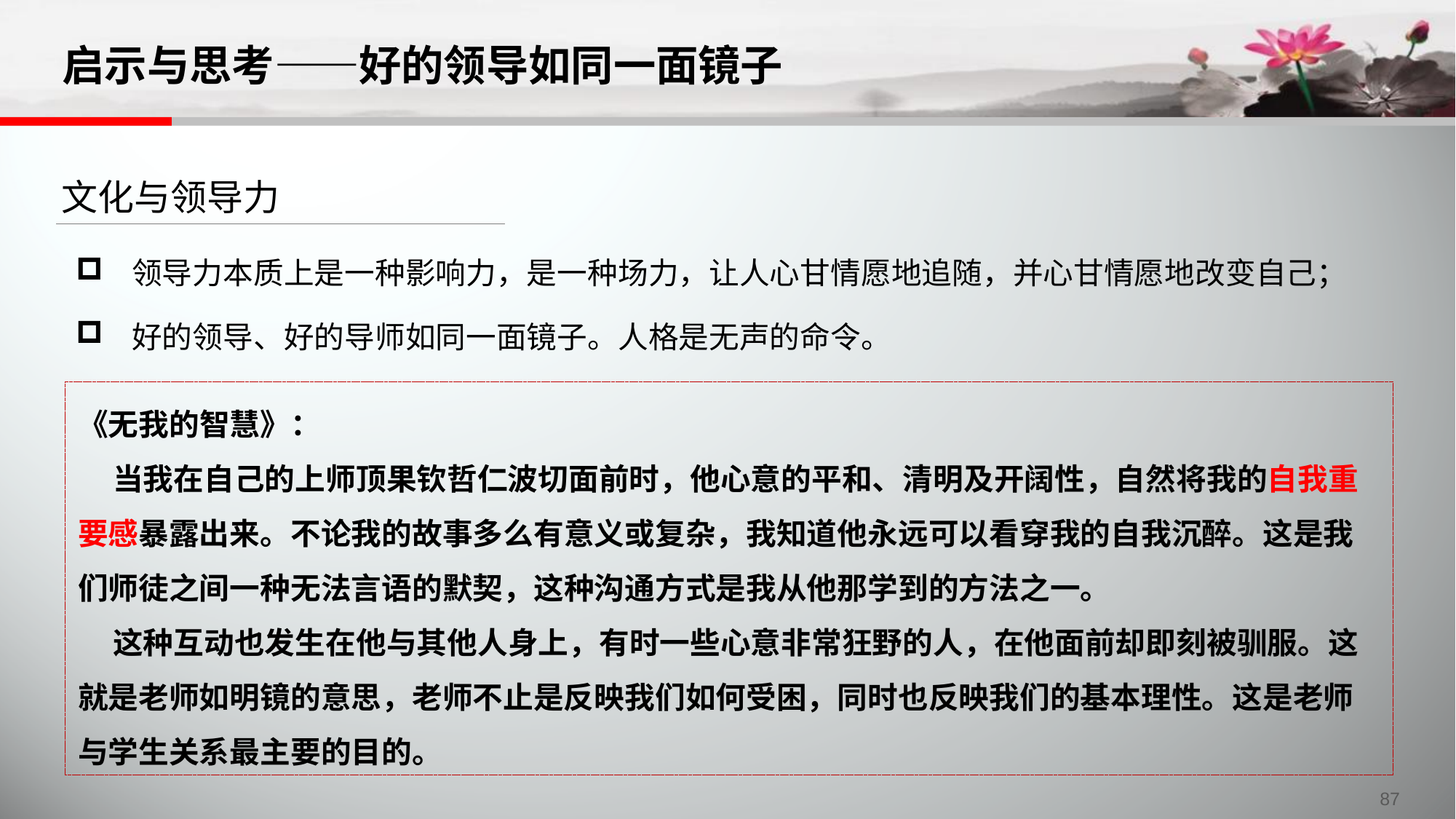

# 启示与思考——好的领导如同一面镜子
文化与领导力
领导力本质上是一种影响力，是一种场力，让人心甘情愿地追随，并心甘情愿地改变自己；
好的领导、好的导师如同一面镜子。人格是无声的命令。
《无我的智慧》：
    当我在自己的上师顶果钦哲仁波切面前时，他心意的平和、清明及开阔性，自然将我的自我重要感暴露出来。不论我的故事多么有意义或复杂，我知道他永远可以看穿我的自我沉醉。这是我们师徒之间一种无法言语的默契，这种沟通方式是我从他那学到的方法之一。
    这种互动也发生在他与其他人身上，有时一些心意非常狂野的人，在他面前却即刻被驯服。这就是老师如明镜的意思，老师不止是反映我们如何受困，同时也反映我们的基本理性。这是老师与学生关系最主要的目的。
87